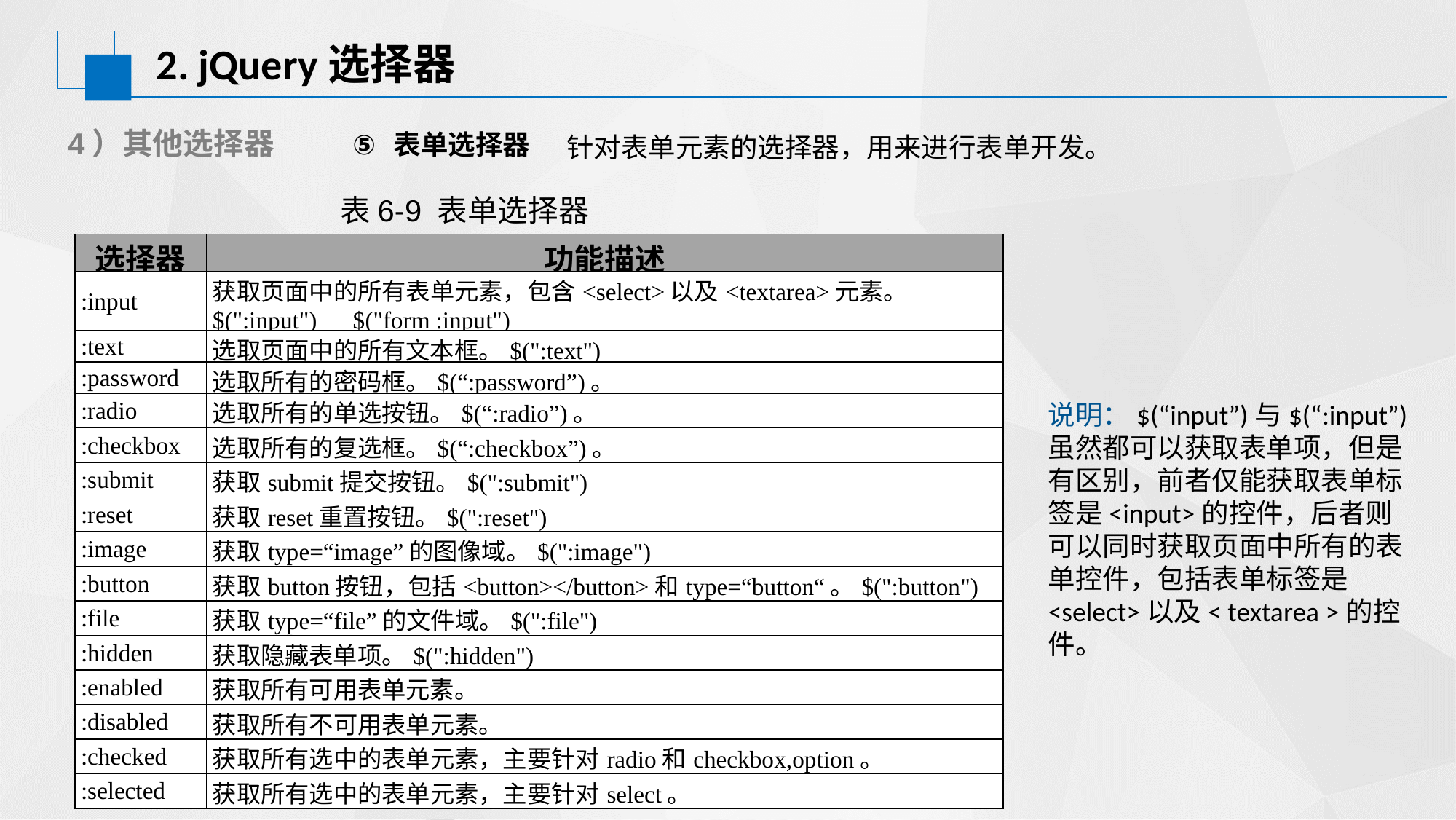

2. jQuery选择器
4）其他选择器
表单选择器
针对表单元素的选择器，用来进行表单开发。
表6-9 表单选择器
| 选择器 | 功能描述 |
| --- | --- |
| :input | 获取页面中的所有表单元素，包含<select>以及<textarea>元素。 $(":input") $("form :input") |
| :text | 选取页面中的所有文本框。$(":text") |
| :password | 选取所有的密码框。$(“:password”)。 |
| :radio | 选取所有的单选按钮。$(“:radio”)。 |
| :checkbox | 选取所有的复选框。$(“:checkbox”)。 |
| :submit | 获取submit提交按钮。$(":submit") |
| :reset | 获取reset重置按钮。$(":reset") |
| :image | 获取type=“image”的图像域。$(":image") |
| :button | 获取button按钮，包括<button></button>和type=“button“。$(":button") |
| :file | 获取type=“file”的文件域。$(":file") |
| :hidden | 获取隐藏表单项。$(":hidden") |
| :enabled | 获取所有可用表单元素。 |
| :disabled | 获取所有不可用表单元素。 |
| :checked | 获取所有选中的表单元素，主要针对radio和checkbox,option。 |
| :selected | 获取所有选中的表单元素，主要针对select。 |
说明：$(“input”)与$(“:input”)虽然都可以获取表单项，但是有区别，前者仅能获取表单标签是<input>的控件，后者则可以同时获取页面中所有的表单控件，包括表单标签是<select>以及< textarea >的控件。